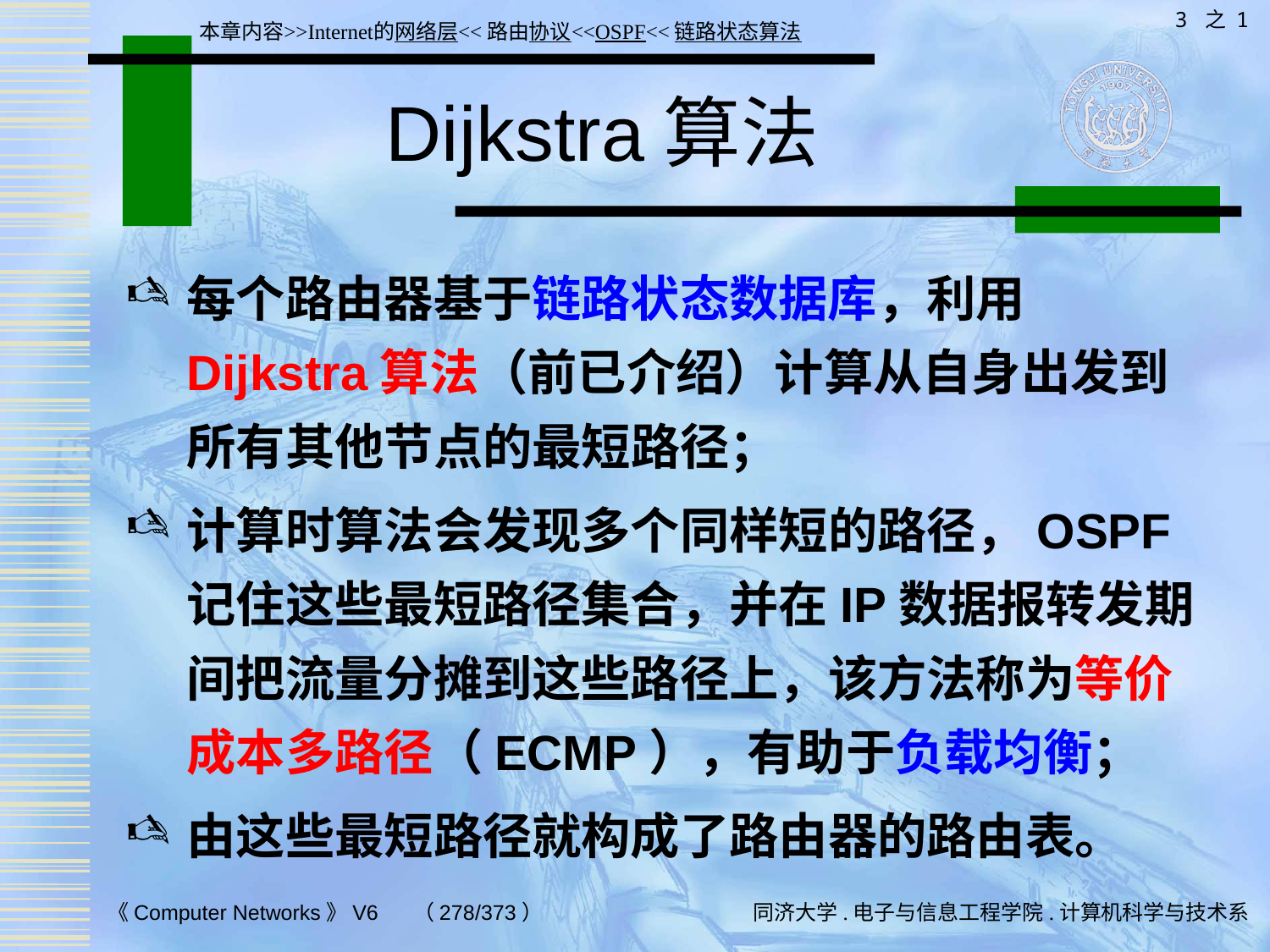

3 之 1
本章内容>>Internet的网络层<<路由协议<<OSPF<<链路状态算法
# Dijkstra算法
每个路由器基于链路状态数据库，利用Dijkstra算法（前已介绍）计算从自身出发到所有其他节点的最短路径；
计算时算法会发现多个同样短的路径，OSPF记住这些最短路径集合，并在IP数据报转发期间把流量分摊到这些路径上，该方法称为等价成本多路径（ECMP），有助于负载均衡；
由这些最短路径就构成了路由器的路由表。